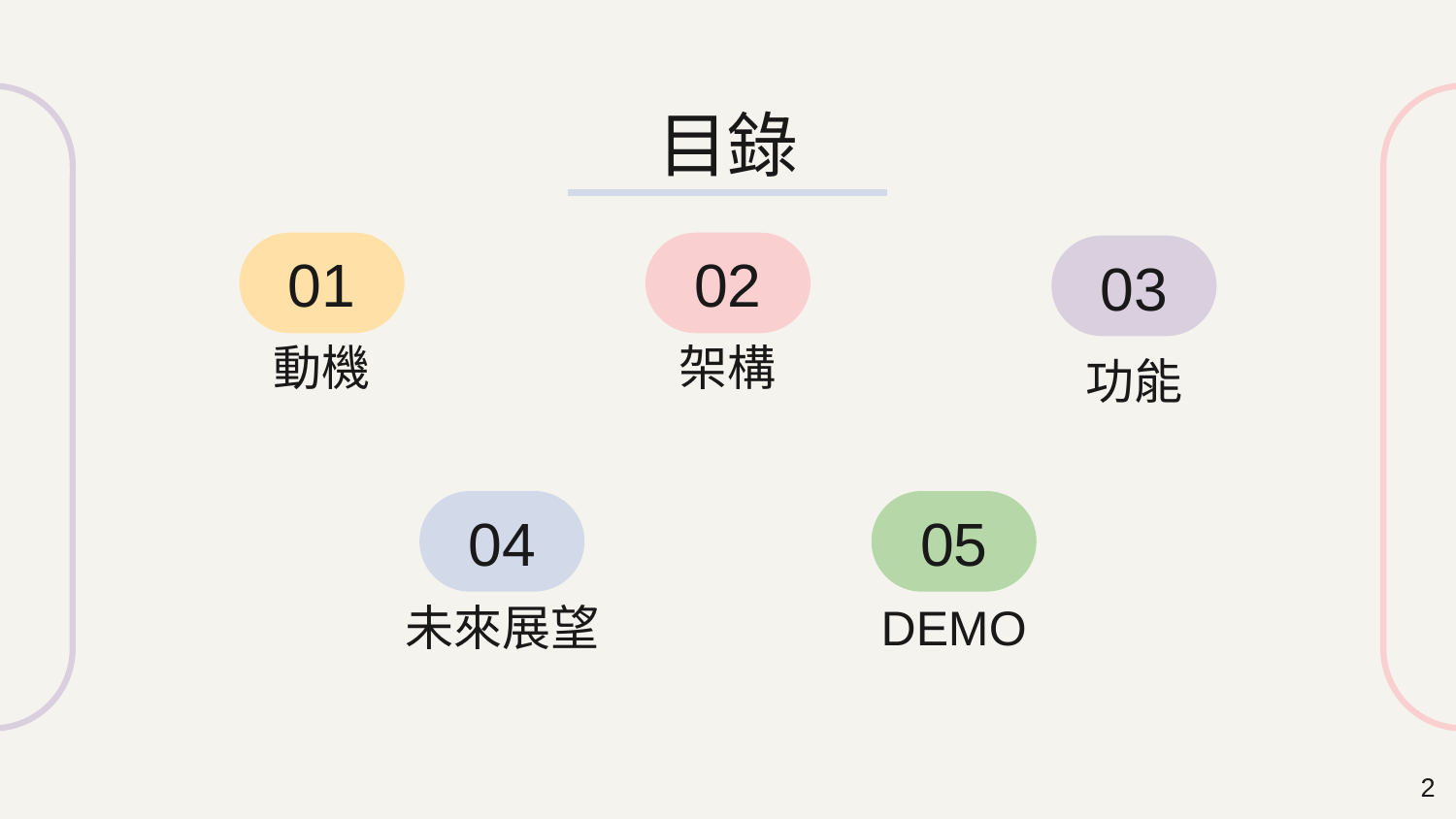

目錄
01
02
03

# 動機
架構
功能
04
05

未來展望
DEMO
2